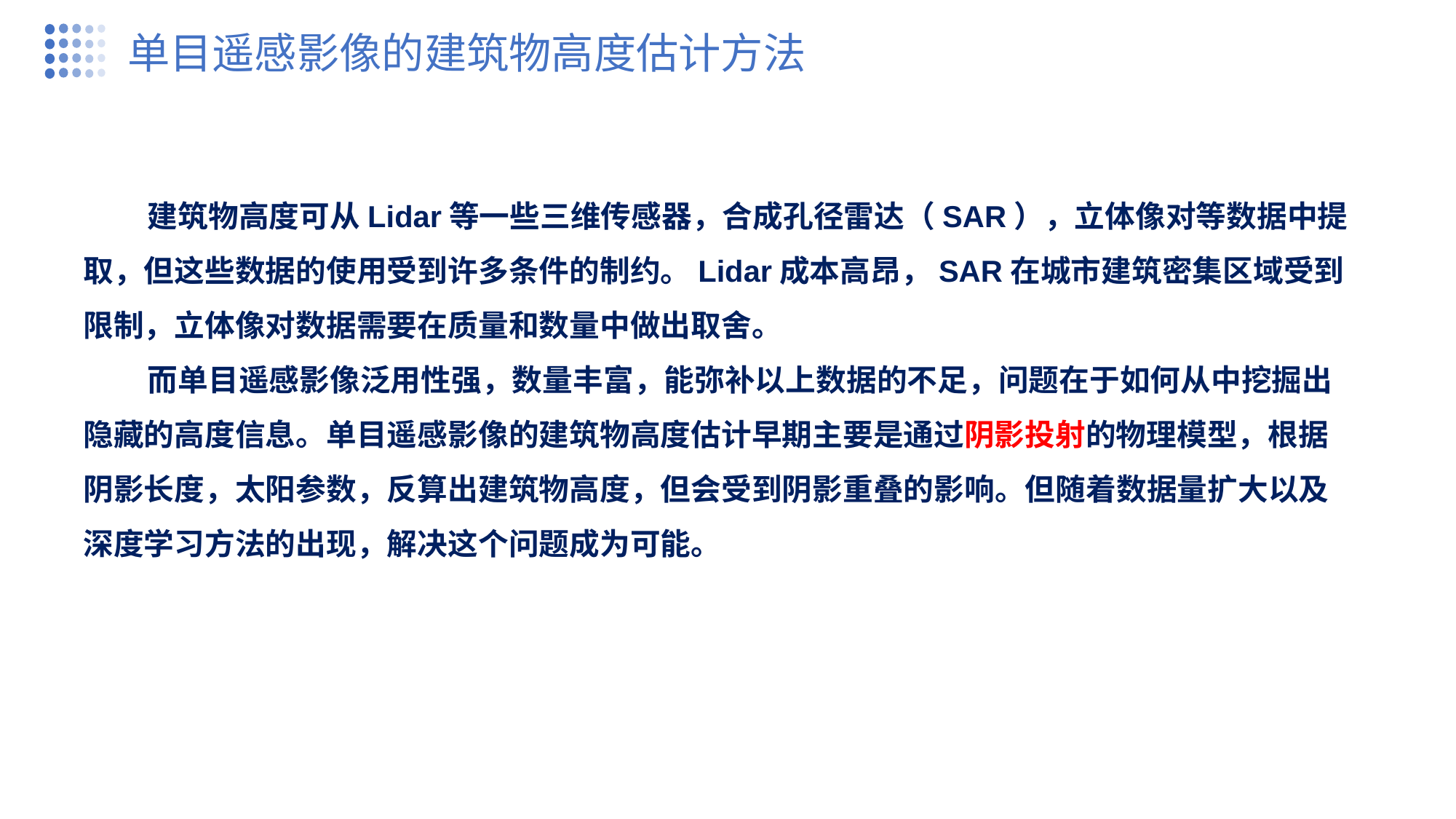

单目遥感影像的建筑物高度估计方法

建筑物高度可从Lidar等一些三维传感器，合成孔径雷达（SAR），立体像对等数据中提取，但这些数据的使用受到许多条件的制约。Lidar成本高昂，SAR在城市建筑密集区域受到限制，立体像对数据需要在质量和数量中做出取舍。
而单目遥感影像泛用性强，数量丰富，能弥补以上数据的不足，问题在于如何从中挖掘出隐藏的高度信息。单目遥感影像的建筑物高度估计早期主要是通过阴影投射的物理模型，根据阴影长度，太阳参数，反算出建筑物高度，但会受到阴影重叠的影响。但随着数据量扩大以及深度学习方法的出现，解决这个问题成为可能。